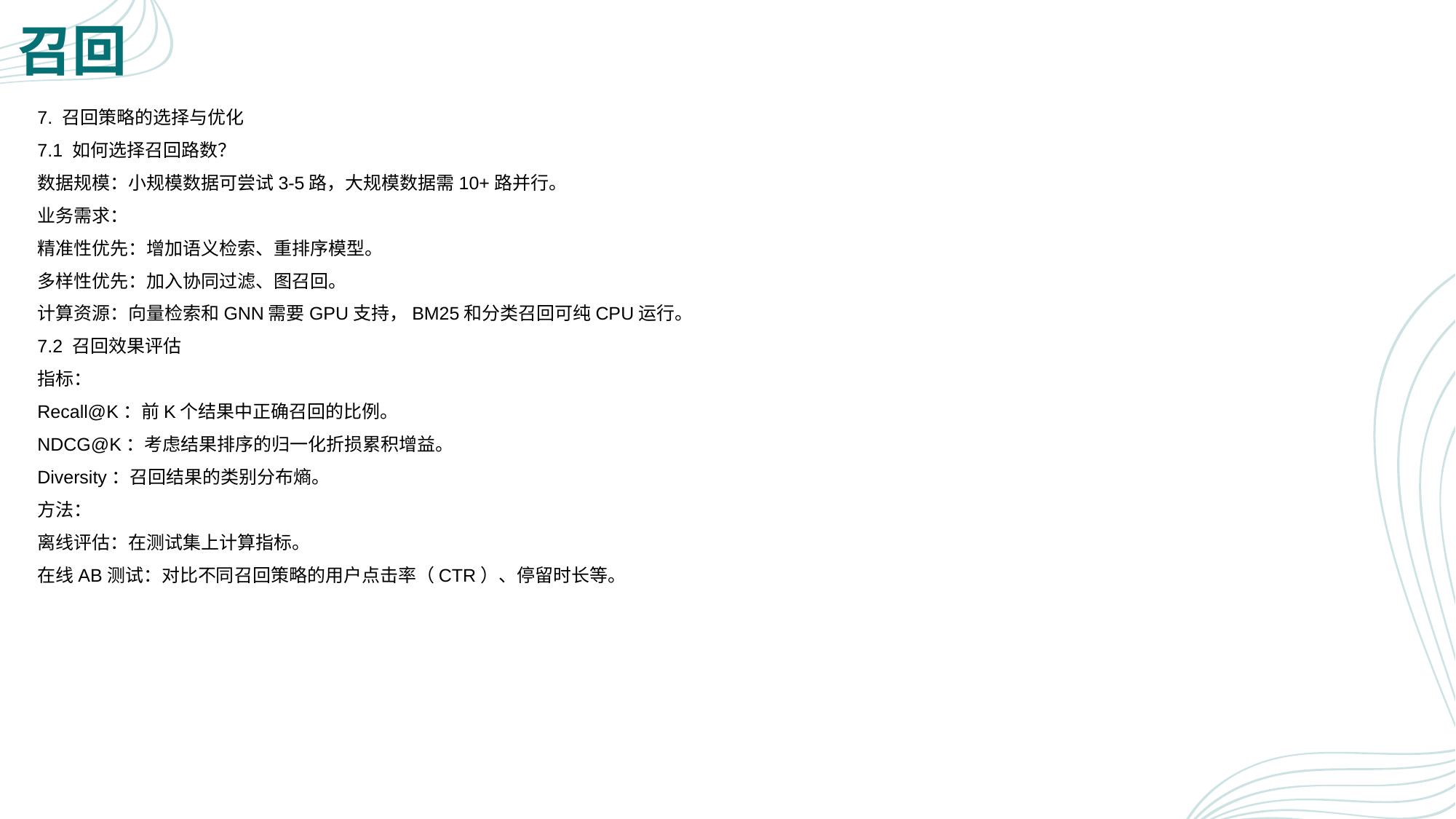

# 召回
7. 召回策略的选择与优化
7.1 如何选择召回路数？
数据规模：小规模数据可尝试3-5路，大规模数据需10+路并行。
业务需求：
精准性优先：增加语义检索、重排序模型。
多样性优先：加入协同过滤、图召回。
计算资源：向量检索和GNN需要GPU支持，BM25和分类召回可纯CPU运行。
7.2 召回效果评估
指标：
Recall@K：前K个结果中正确召回的比例。
NDCG@K：考虑结果排序的归一化折损累积增益。
Diversity：召回结果的类别分布熵。
方法：
离线评估：在测试集上计算指标。
在线AB测试：对比不同召回策略的用户点击率（CTR）、停留时长等。